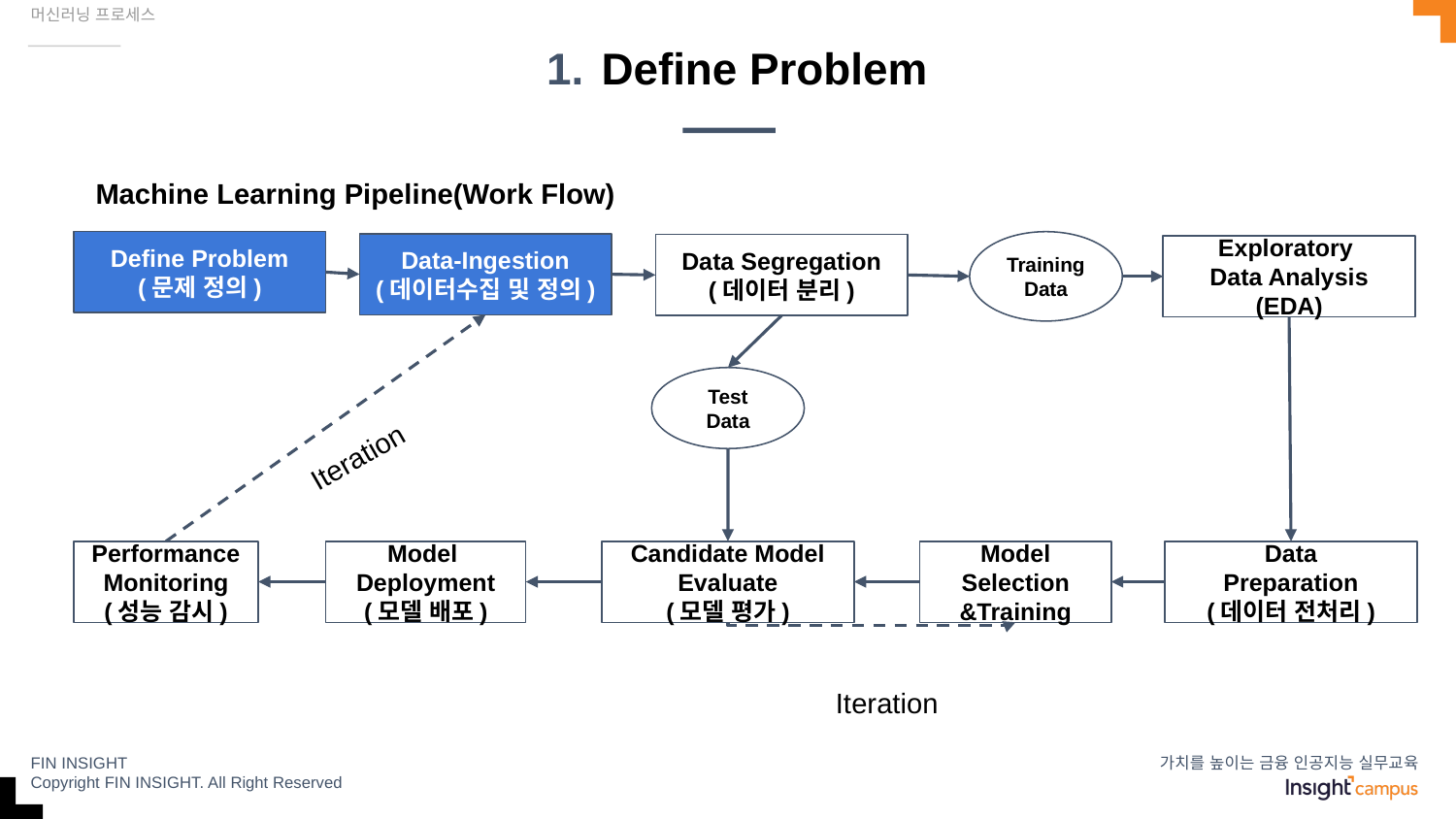

머신러닝 프로세스
# Define Problem
Machine Learning Pipeline(Work Flow)
Define Problem
(문제 정의)
Training
Data
Data-Ingestion
(데이터수집 및 정의)
Data Segregation
(데이터 분리)
Exploratory
Data Analysis
(EDA)
Test Data
Iteration
Performance Monitoring
(성능 감시)
Model
Deployment
(모델 배포)
Candidate Model Evaluate
(모델 평가)
Model Selection &Training
Data
Preparation
(데이터 전처리)
Iteration